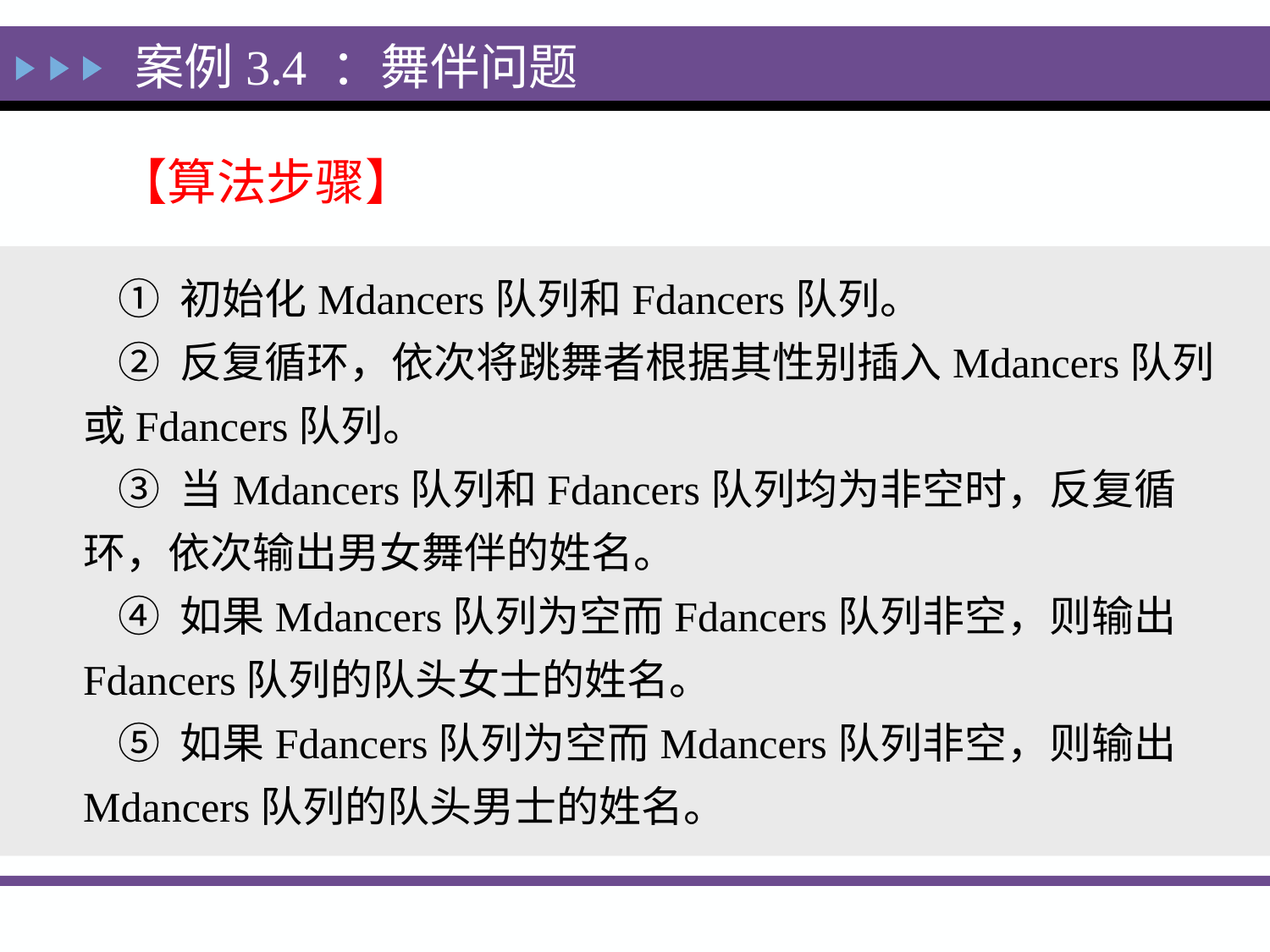

案例3.4 ：舞伴问题
【算法步骤】

① 初始化Mdancers队列和Fdancers队列。
② 反复循环，依次将跳舞者根据其性别插入Mdancers队列或Fdancers队列。
③ 当Mdancers队列和Fdancers队列均为非空时，反复循环，依次输出男女舞伴的姓名。
④ 如果Mdancers队列为空而Fdancers队列非空，则输出Fdancers队列的队头女士的姓名。
⑤ 如果Fdancers队列为空而Mdancers队列非空，则输出Mdancers队列的队头男士的姓名。